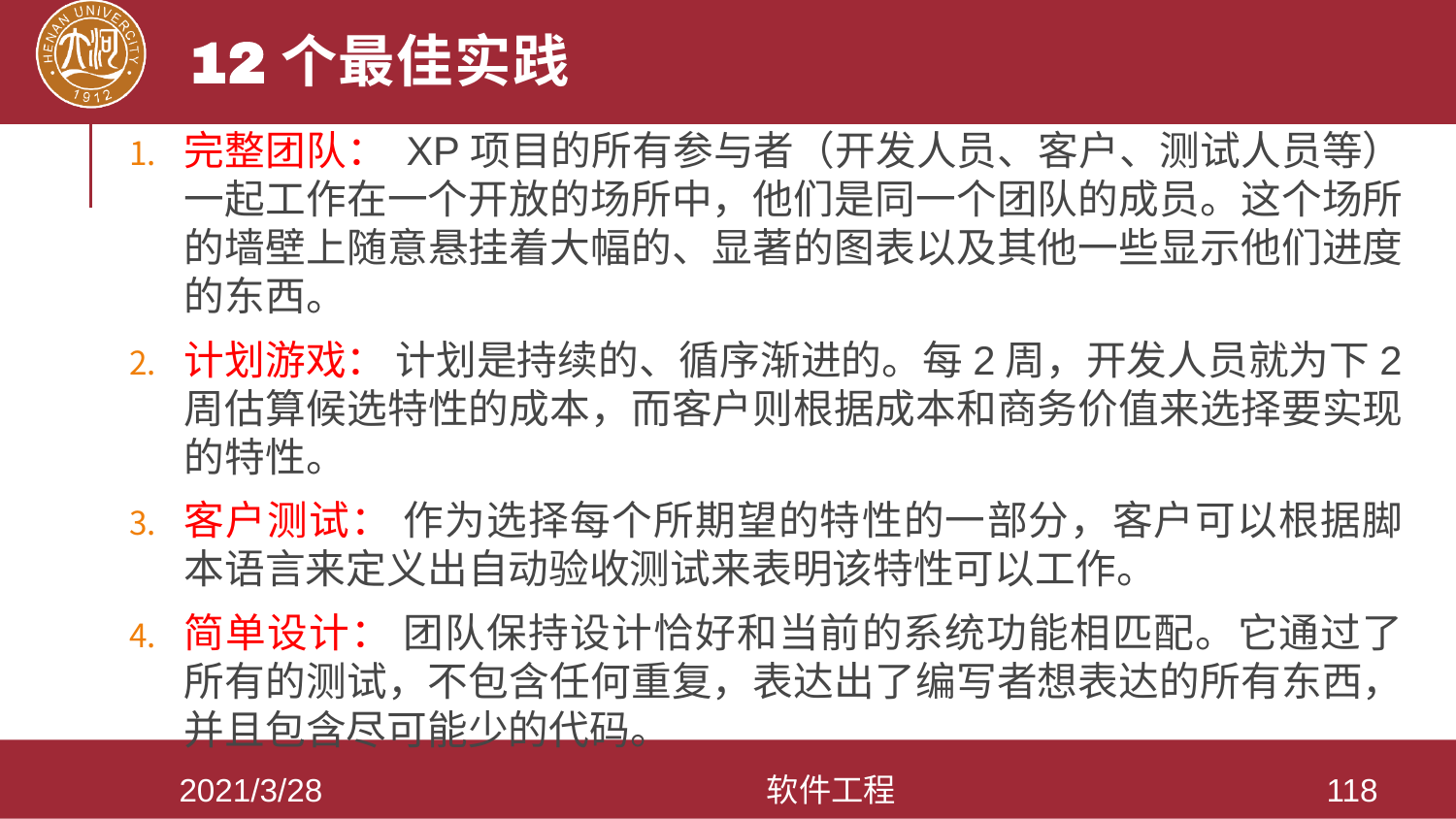

# 12个最佳实践
完整团队： XP项目的所有参与者（开发人员、客户、测试人员等）一起工作在一个开放的场所中，他们是同一个团队的成员。这个场所的墙壁上随意悬挂着大幅的、显著的图表以及其他一些显示他们进度的东西。
计划游戏： 计划是持续的、循序渐进的。每2周，开发人员就为下2周估算候选特性的成本，而客户则根据成本和商务价值来选择要实现的特性。
客户测试： 作为选择每个所期望的特性的一部分，客户可以根据脚本语言来定义出自动验收测试来表明该特性可以工作。
简单设计： 团队保持设计恰好和当前的系统功能相匹配。它通过了所有的测试，不包含任何重复，表达出了编写者想表达的所有东西，并且包含尽可能少的代码。
2021/3/28
软件工程
118